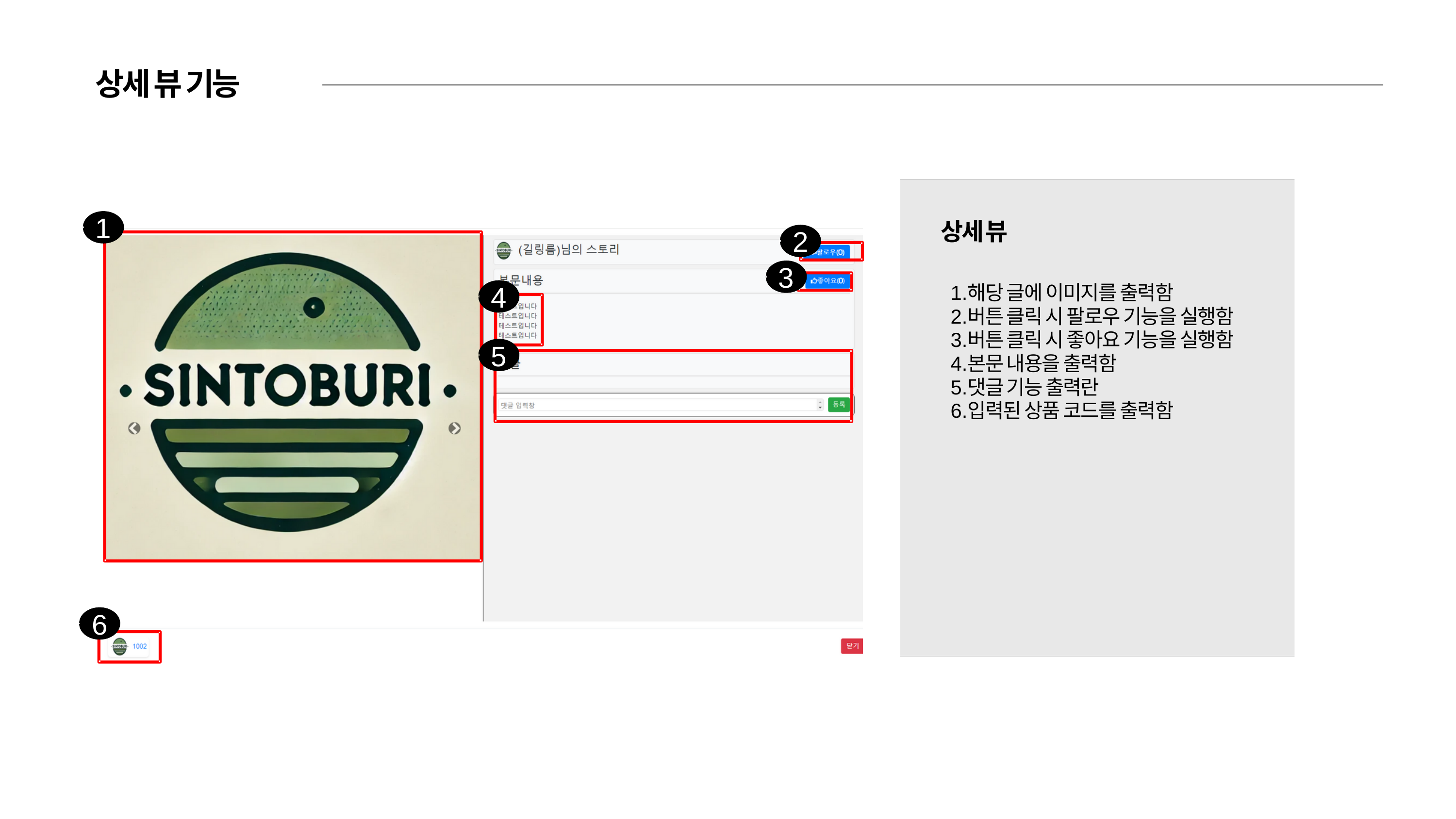

상세 뷰 기능

1

상세 뷰

2

3

4

해당 글에 이미지를 출력함
버튼 클릭 시 팔로우 기능을 실행함
버튼 클릭 시 좋아요 기능을 실행함
본문 내용을 출력함
댓글 기능 출력란
입력된 상품 코드를 출력함

5

6